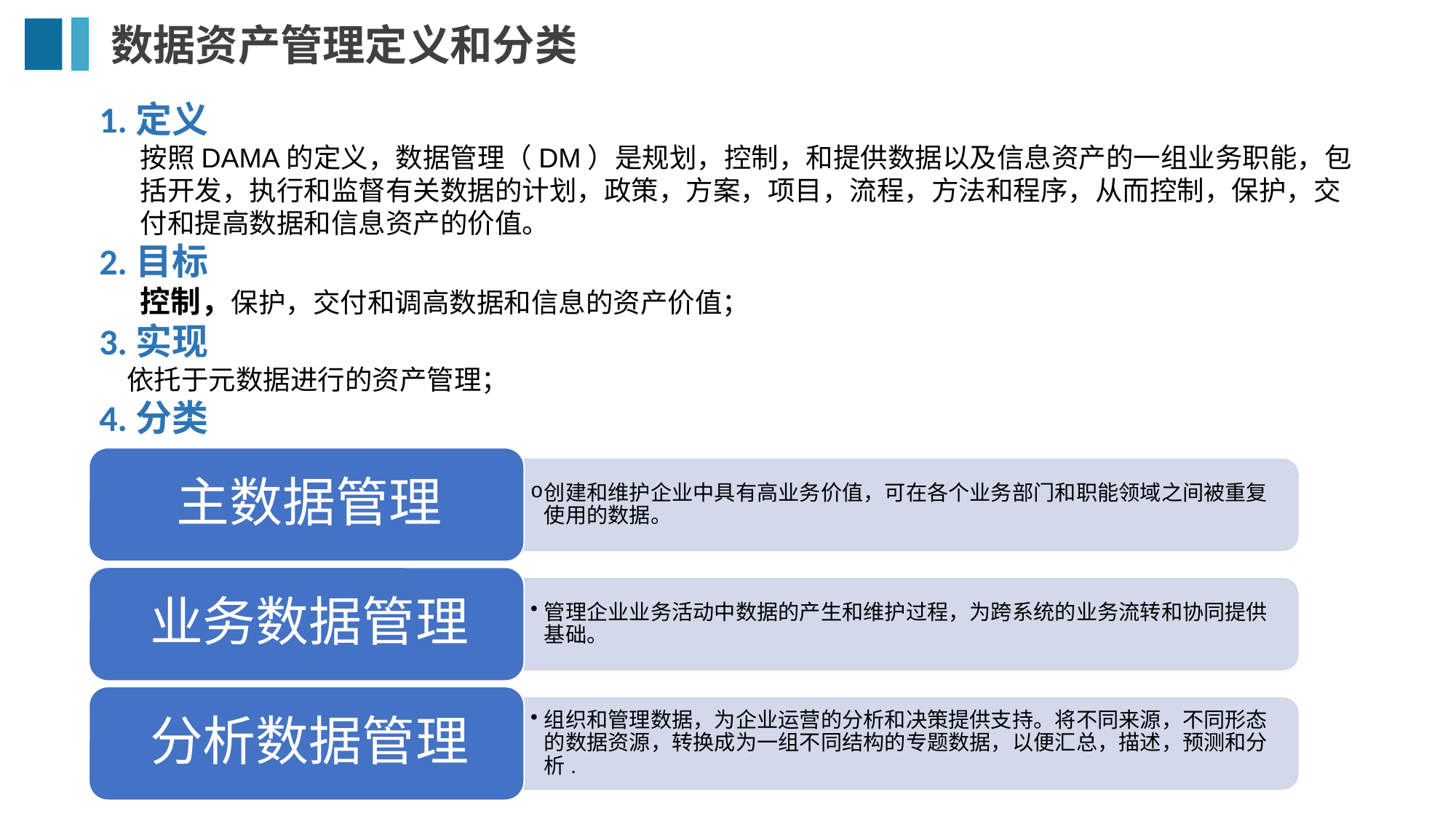

# 数据资产管理定义和分类
1.定义
按照DAMA的定义，数据管理（DM）是规划，控制，和提供数据以及信息资产的一组业务职能，包括开发，执行和监督有关数据的计划，政策，方案，项目，流程，方法和程序，从而控制，保护，交付和提高数据和信息资产的价值。
2.目标
控制，保护，交付和调高数据和信息的资产价值；
3.实现
          依托于元数据进行的资产管理；
4.分类
创建和维护企业中具有高业务价值，可在各个业务部门和职能领域之间被重复使用的数据。
主数据管理
管理企业业务活动中数据的产生和维护过程，为跨系统的业务流转和协同提供基础。
业务数据管理
组织和管理数据，为企业运营的分析和决策提供支持。将不同来源，不同形态的数据资源，转换成为一组不同结构的专题数据，以便汇总，描述，预测和分析.
分析数据管理